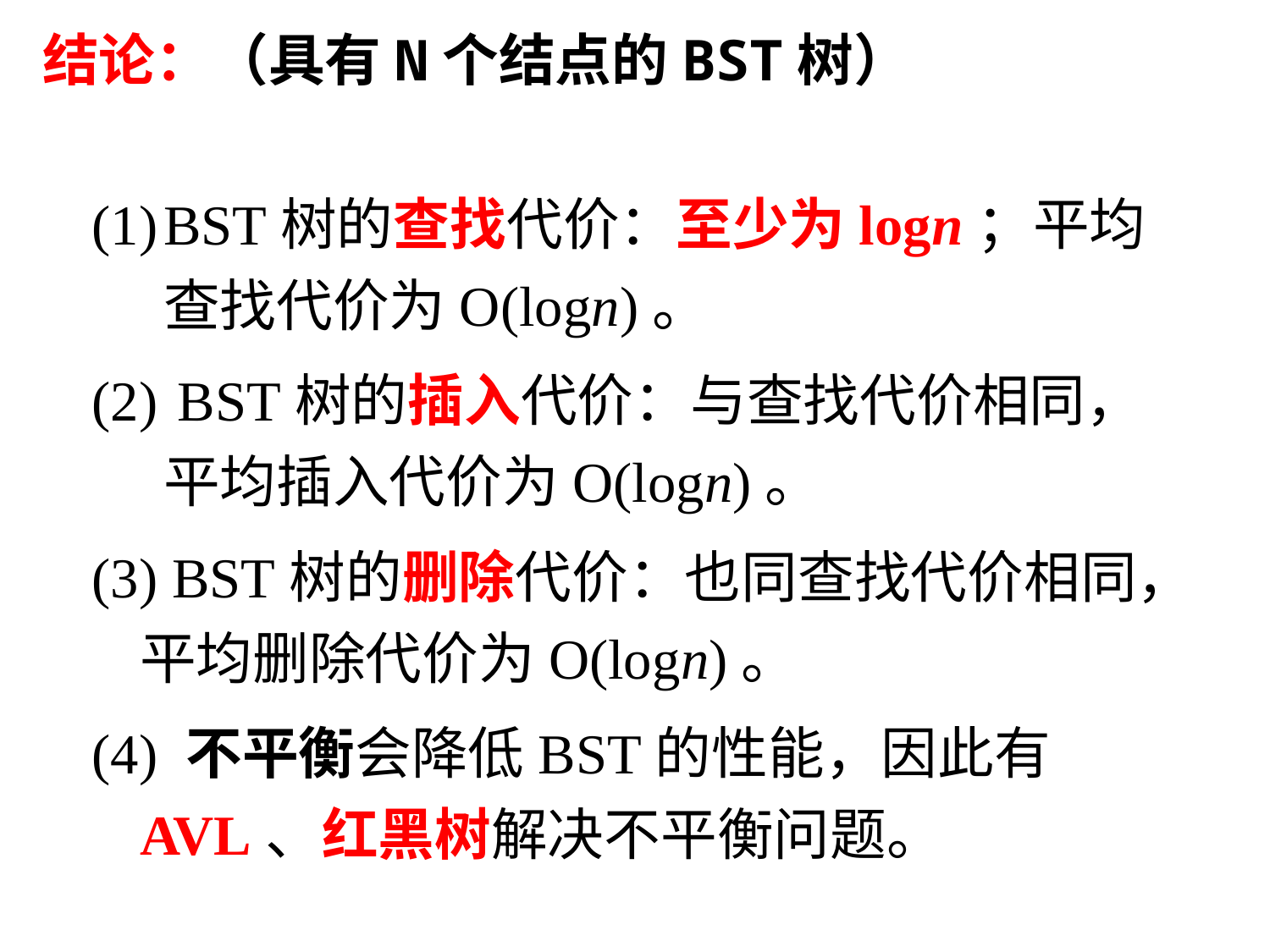

# 结论：（具有n个结点的BST树）
BST树的查找代价：至少为logn；平均查找代价为O(logn)。
 BST树的插入代价：与查找代价相同，平均插入代价为O(logn)。
(3) BST树的删除代价：也同查找代价相同，平均删除代价为O(logn)。
(4) 不平衡会降低BST的性能，因此有AVL、红黑树解决不平衡问题。